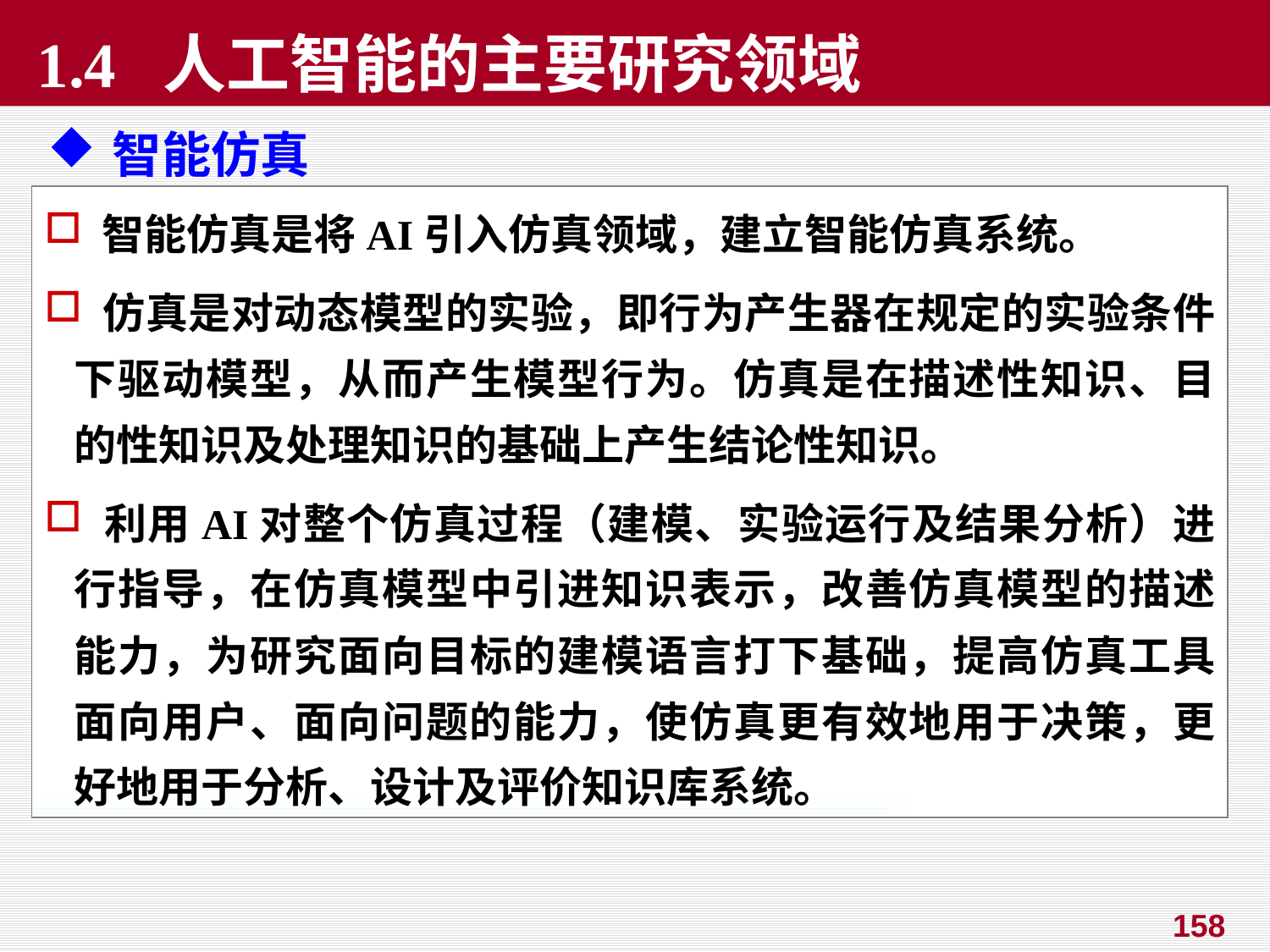

1.4  人工智能的主要研究领域
智能仿真
 智能仿真是将AI引入仿真领域，建立智能仿真系统。
 仿真是对动态模型的实验，即行为产生器在规定的实验条件下驱动模型，从而产生模型行为。仿真是在描述性知识、目的性知识及处理知识的基础上产生结论性知识。
 利用AI对整个仿真过程（建模、实验运行及结果分析）进行指导，在仿真模型中引进知识表示，改善仿真模型的描述能力，为研究面向目标的建模语言打下基础，提高仿真工具面向用户、面向问题的能力，使仿真更有效地用于决策，更好地用于分析、设计及评价知识库系统。
158